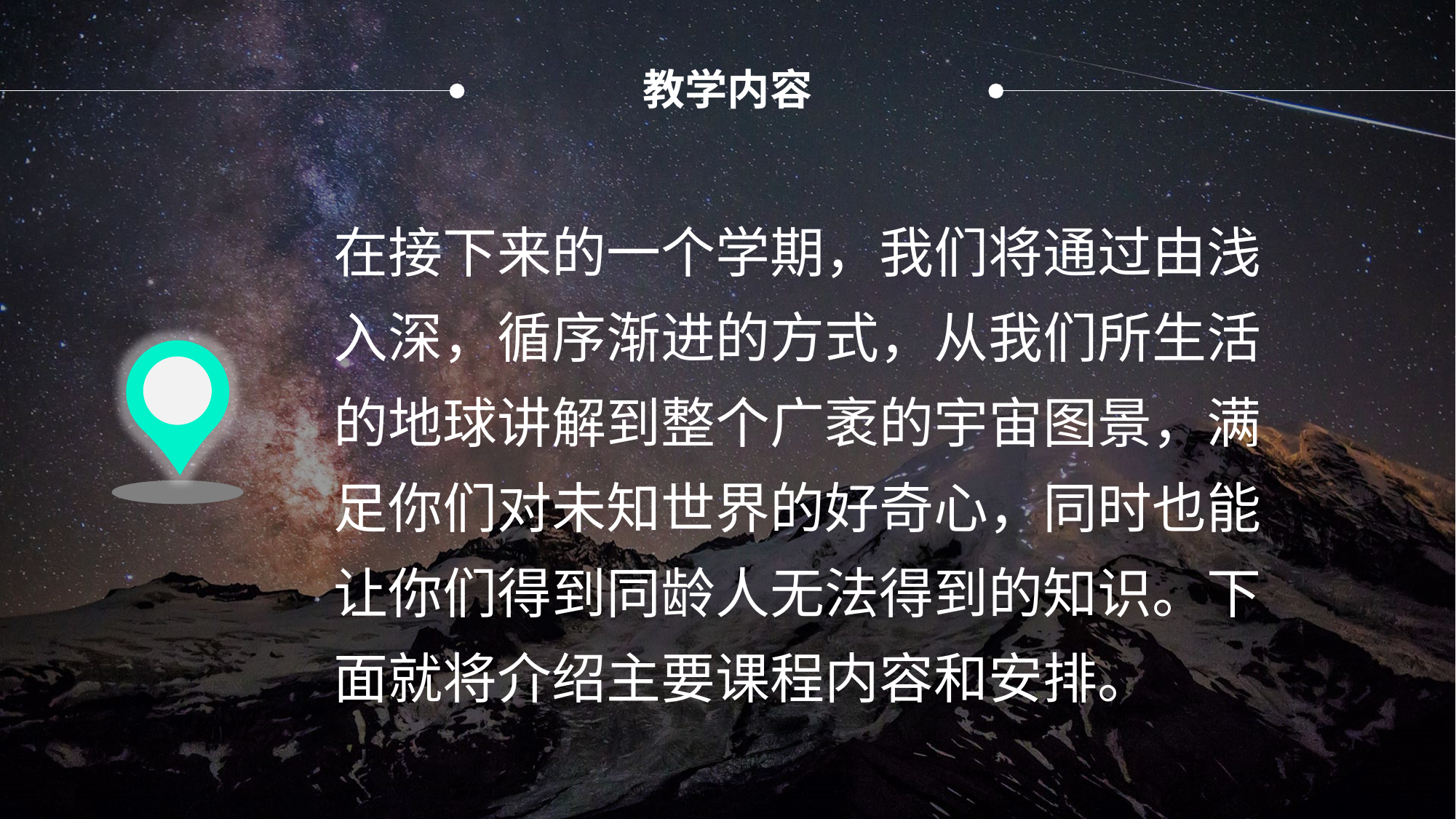

教学内容
在接下来的一个学期，我们将通过由浅入深，循序渐进的方式，从我们所生活的地球讲解到整个广袤的宇宙图景，满足你们对未知世界的好奇心，同时也能让你们得到同龄人无法得到的知识。下面就将介绍主要课程内容和安排。